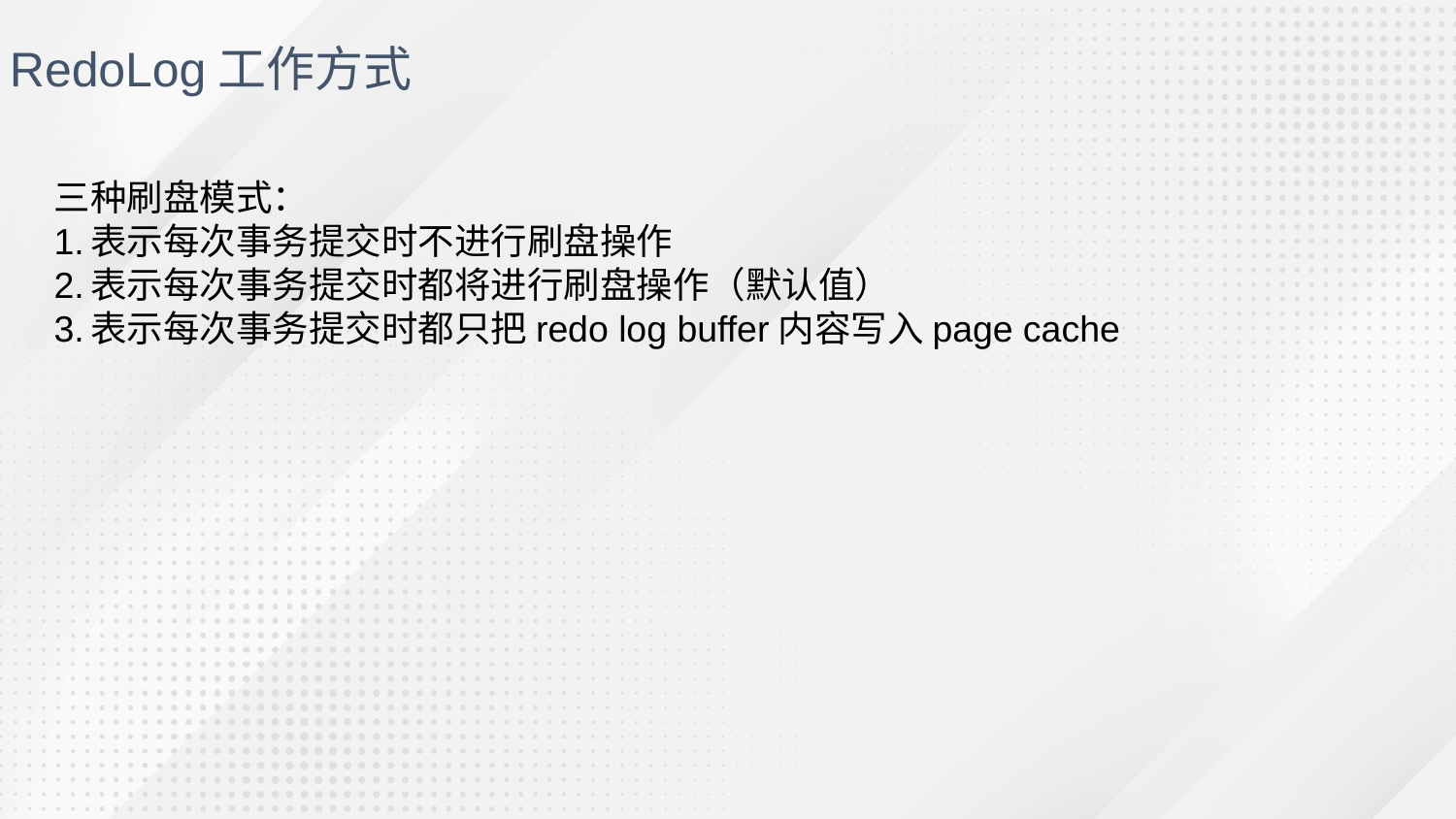

RedoLog工作方式
三种刷盘模式：
表示每次事务提交时不进行刷盘操作
表示每次事务提交时都将进行刷盘操作（默认值）
表示每次事务提交时都只把redo log buffer内容写入page cache